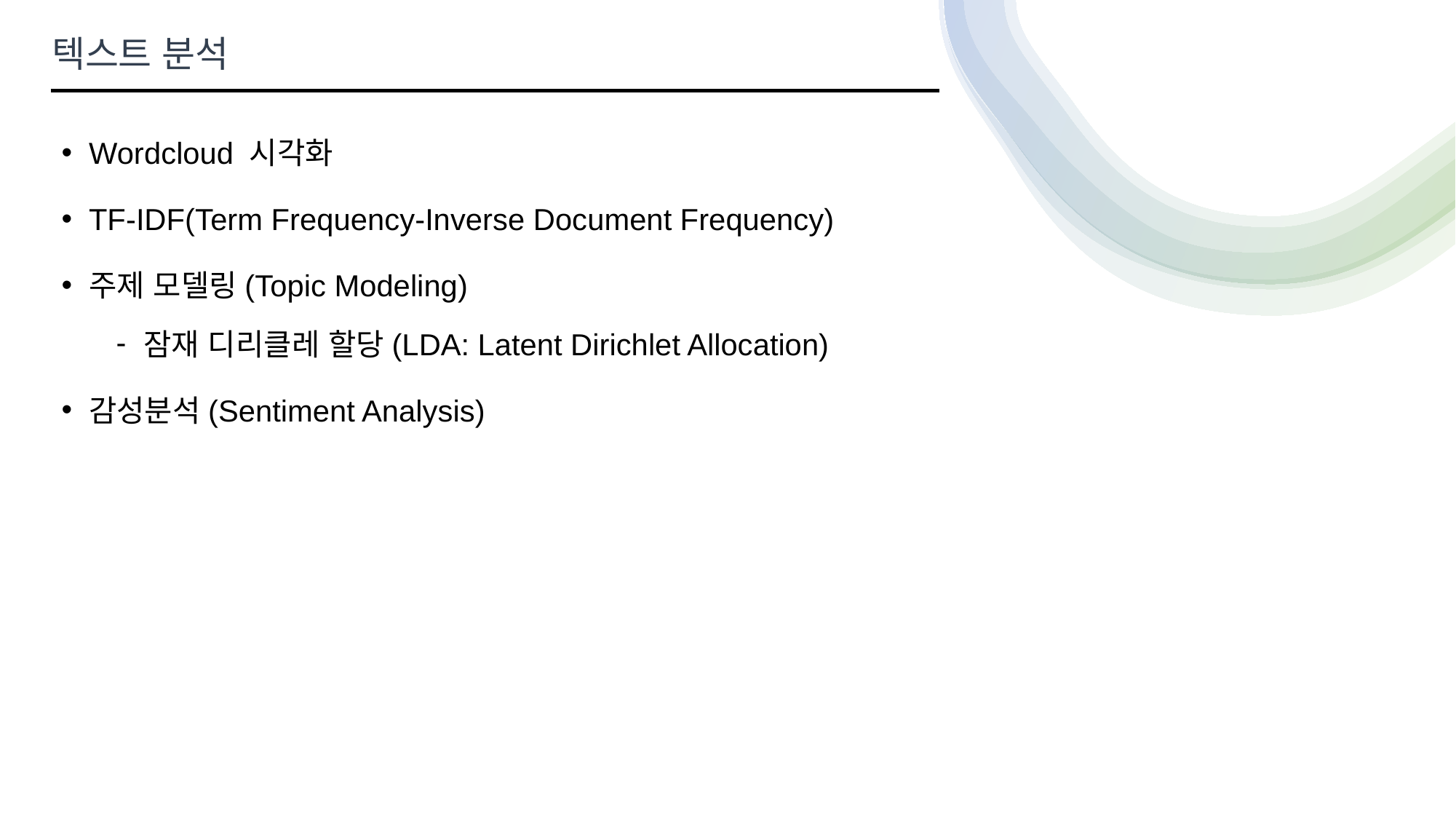

텍스트 분석
Wordcloud 시각화
TF-IDF(Term Frequency-Inverse Document Frequency)
주제 모델링(Topic Modeling)
잠재 디리클레 할당(LDA: Latent Dirichlet Allocation)
감성분석(Sentiment Analysis)